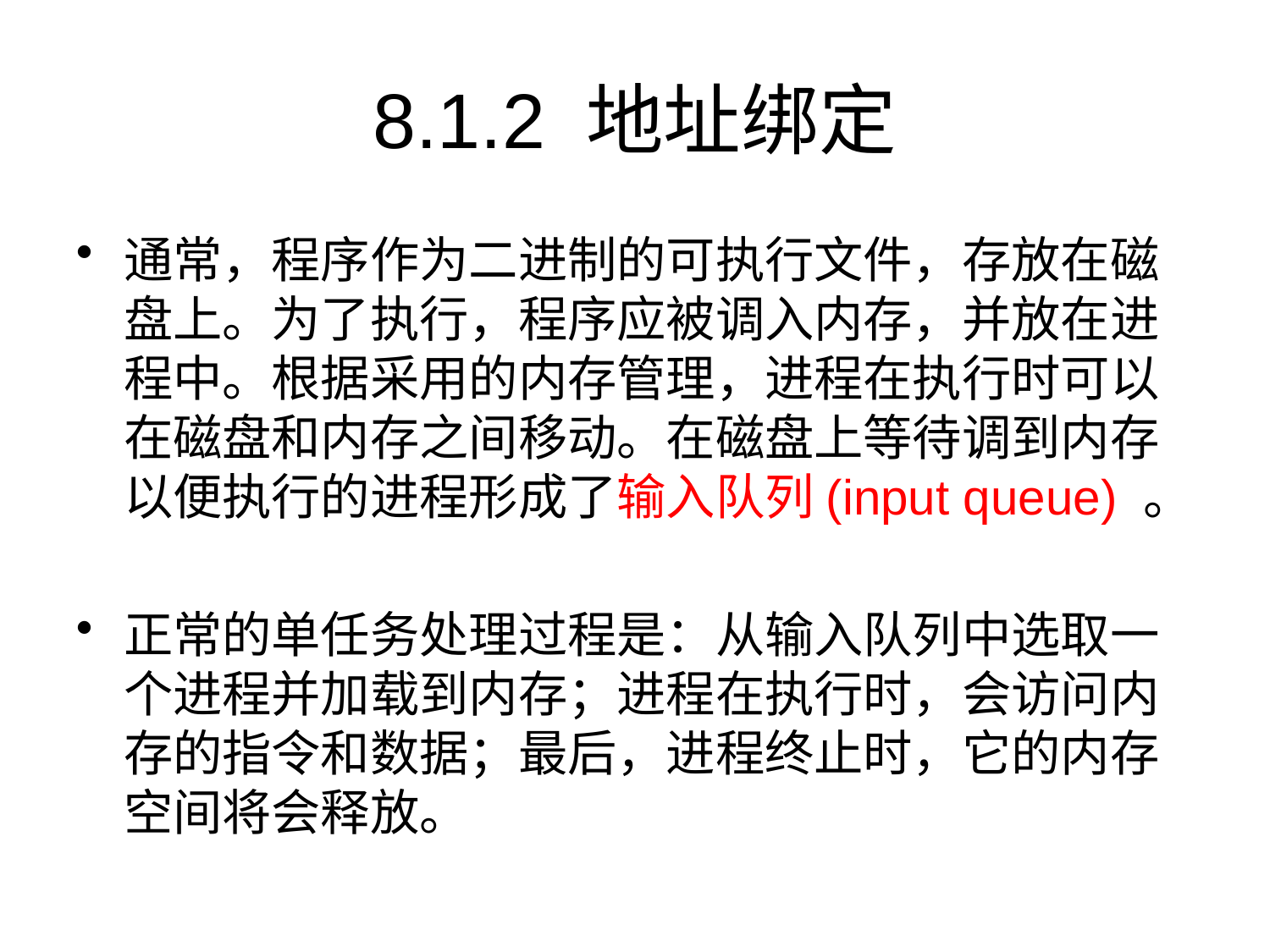

# 8.1.2 地址绑定
通常，程序作为二进制的可执行文件，存放在磁盘上。为了执行，程序应被调入内存，并放在进程中。根据采用的内存管理，进程在执行时可以在磁盘和内存之间移动。在磁盘上等待调到内存以便执行的进程形成了输入队列(input queue) 。

正常的单任务处理过程是：从输入队列中选取一个进程并加载到内存；进程在执行时，会访问内存的指令和数据；最后，进程终止时，它的内存空间将会释放。